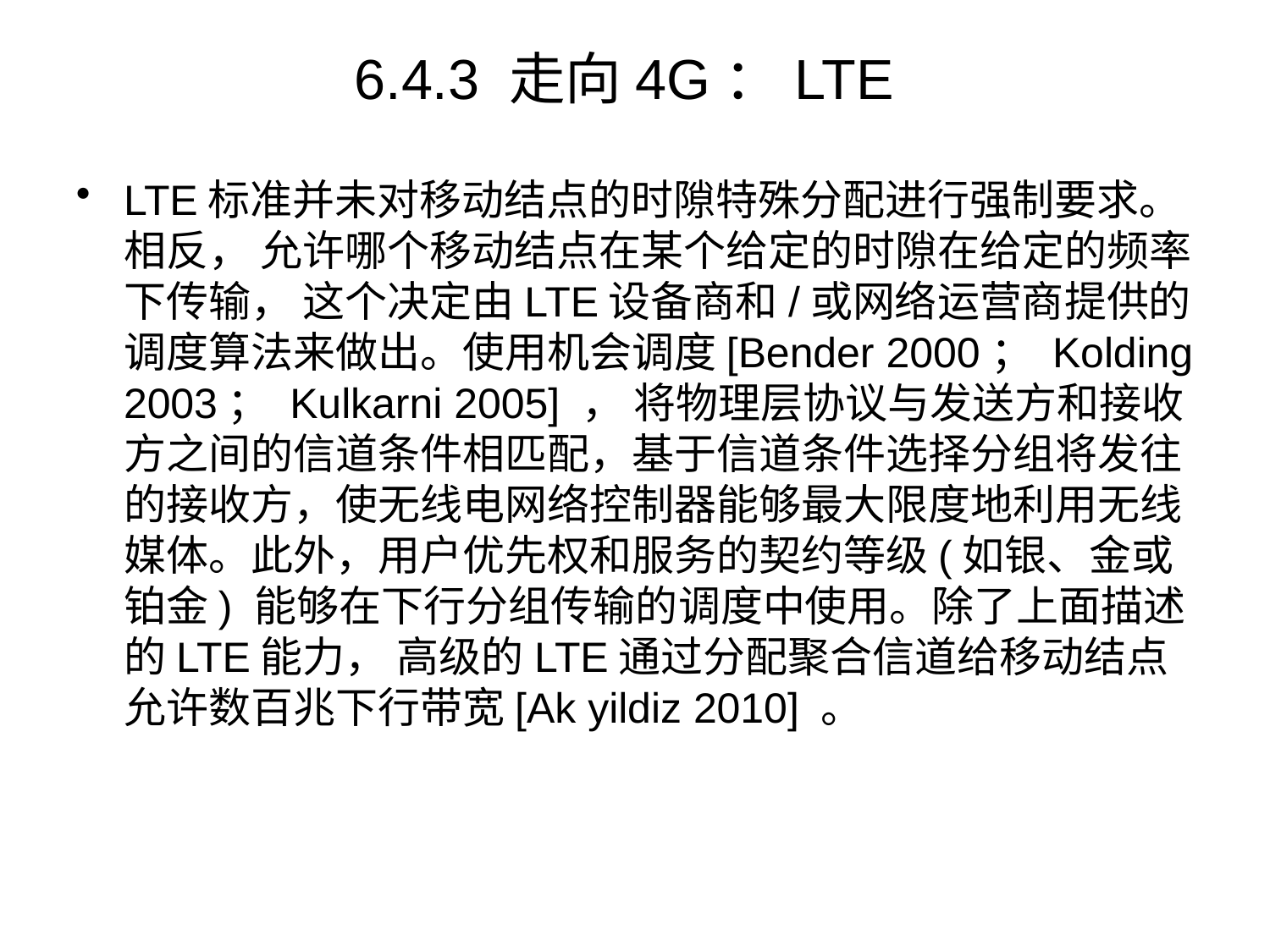

# 6.4.3 走向4G：LTE
LTE标准并未对移动结点的时隙特殊分配进行强制要求。相反， 允许哪个移动结点在某个给定的时隙在给定的频率下传输， 这个决定由LTE设备商和/或网络运营商提供的调度算法来做出。使用机会调度[Bender 2000； Kolding 2003； Kulkarni 2005] ， 将物理层协议与发送方和接收方之间的信道条件相匹配，基于信道条件选择分组将发往的接收方，使无线电网络控制器能够最大限度地利用无线媒体。此外，用户优先权和服务的契约等级(如银、金或铂金) 能够在下行分组传输的调度中使用。除了上面描述的LTE能力， 高级的LTE通过分配聚合信道给移动结点允许数百兆下行带宽[Ak yildiz 2010] 。